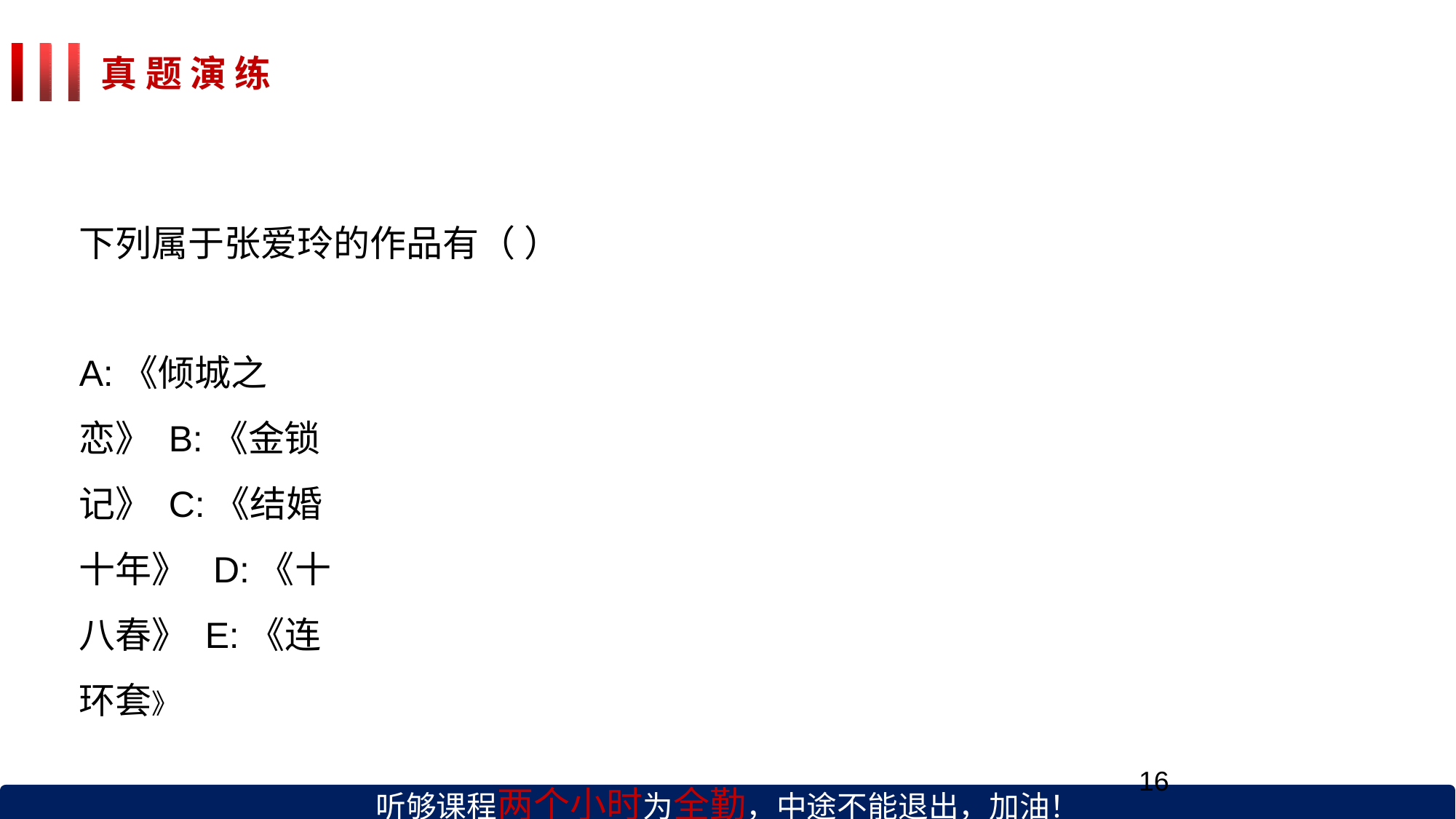

# 真 题 演 练
下列属于张爱玲的作品有（ ）

A:《倾城之恋》 B:《金锁记》 C:《结婚十年》  D:《十八春》 E:《连环套》
16

听够课程两个小时为全勤，中途不能退出，加油！